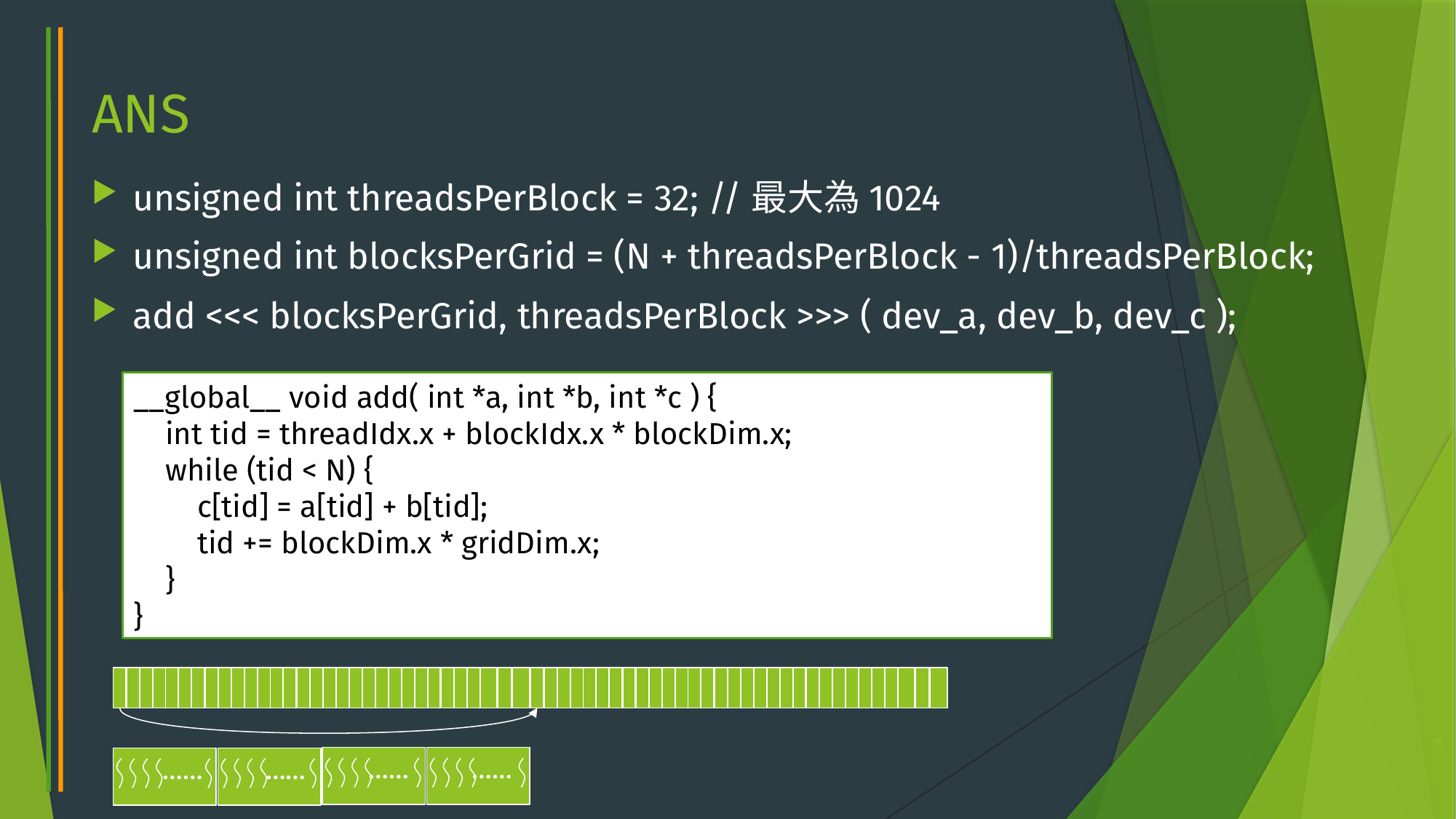

# ANS
unsigned int threadsPerBlock = 32; //最大為1024
unsigned int blocksPerGrid = (N + threadsPerBlock - 1)/threadsPerBlock;
add <<< blocksPerGrid, threadsPerBlock >>> ( dev_a, dev_b, dev_c );
__global__ void add( int *a, int *b, int *c ) {
    int tid = threadIdx.x + blockIdx.x * blockDim.x;
    while (tid < N) {
        c[tid] = a[tid] + b[tid];
        tid += blockDim.x * gridDim.x;
    }
}

75
……

……

……

……